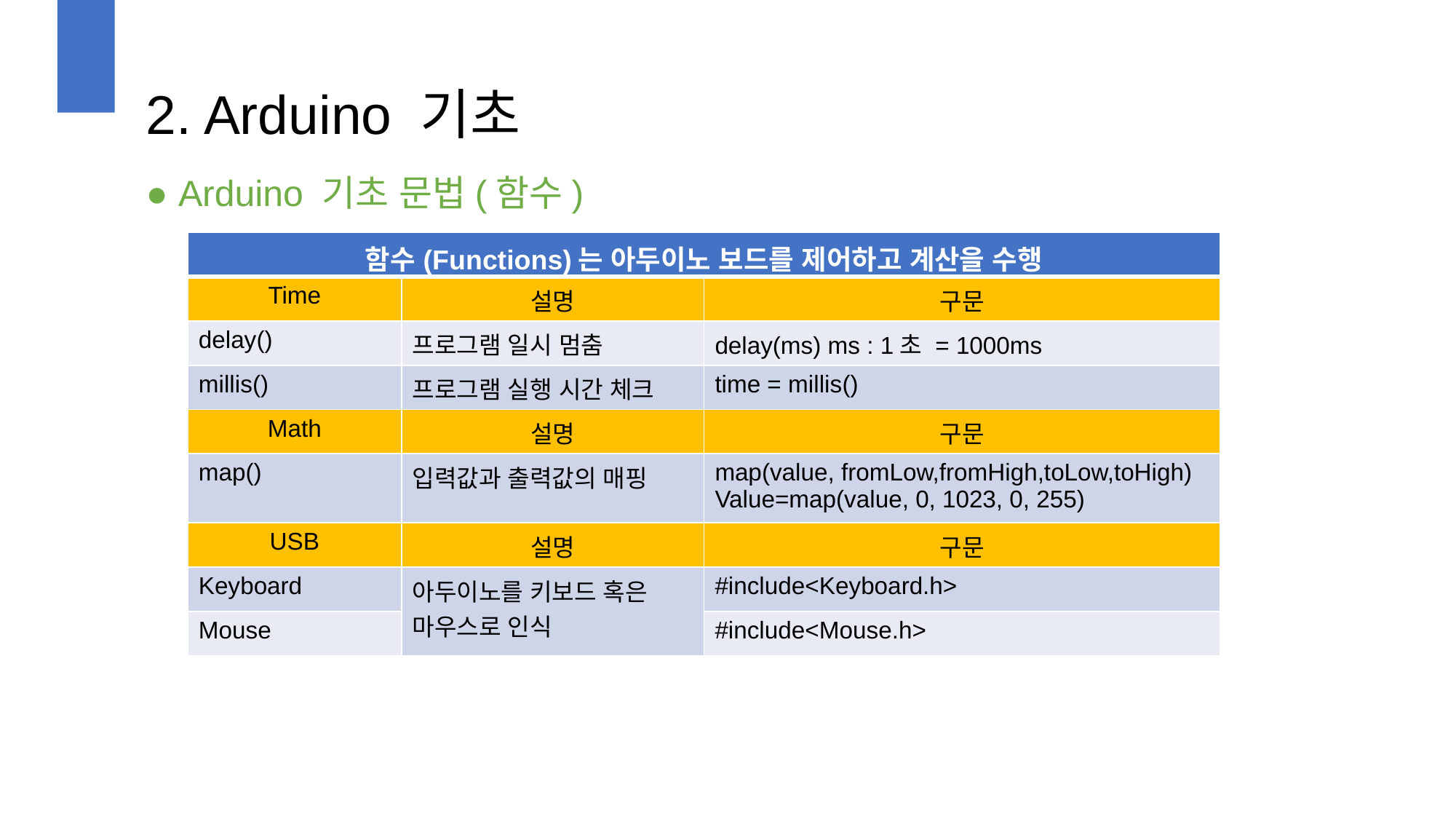

2. Arduino 기초

● Arduino 기초 문법(함수)
| 함수(Functions)는 아두이노 보드를 제어하고 계산을 수행 |  |  |
| --- | --- | --- |
| Time | 설명 | 구문 |
| delay() | 프로그램 일시 멈춤 | delay(ms) ms : 1초 = 1000ms |
| millis() | 프로그램 실행 시간 체크 | time = millis() |
| Math | 설명 | 구문 |
| map() | 입력값과 출력값의 매핑 | map(value, fromLow,fromHigh,toLow,toHigh) Value=map(value, 0, 1023, 0, 255) |
| USB | 설명 | 구문 |
| Keyboard | 아두이노를 키보드 혹은 마우스로 인식 | #include<Keyboard.h> |
| Mouse |  | #include<Mouse.h> |